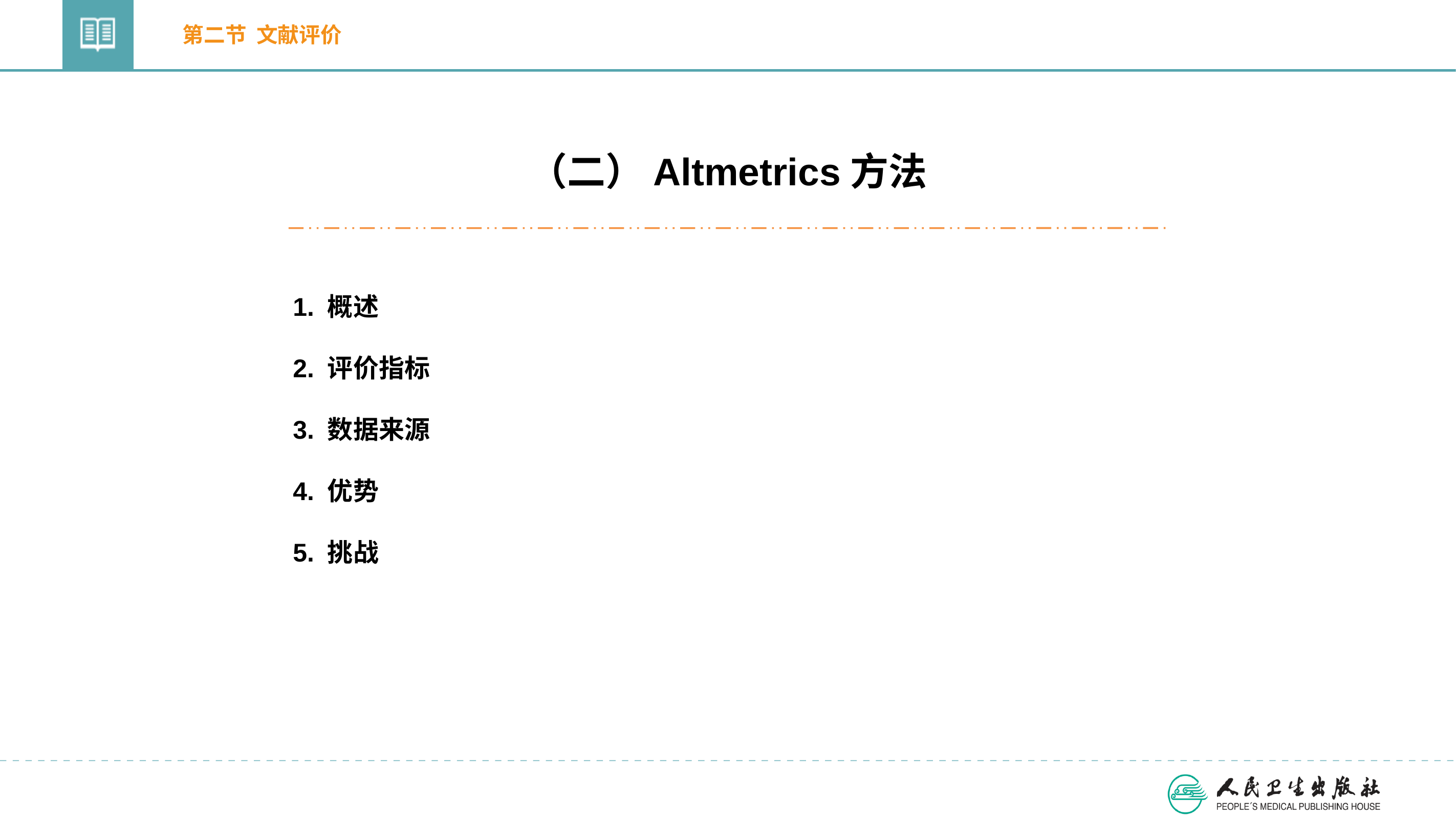

第二节  文献评价
（二）Altmetrics方法

1. 概述
2. 评价指标
3. 数据来源
4. 优势
5. 挑战